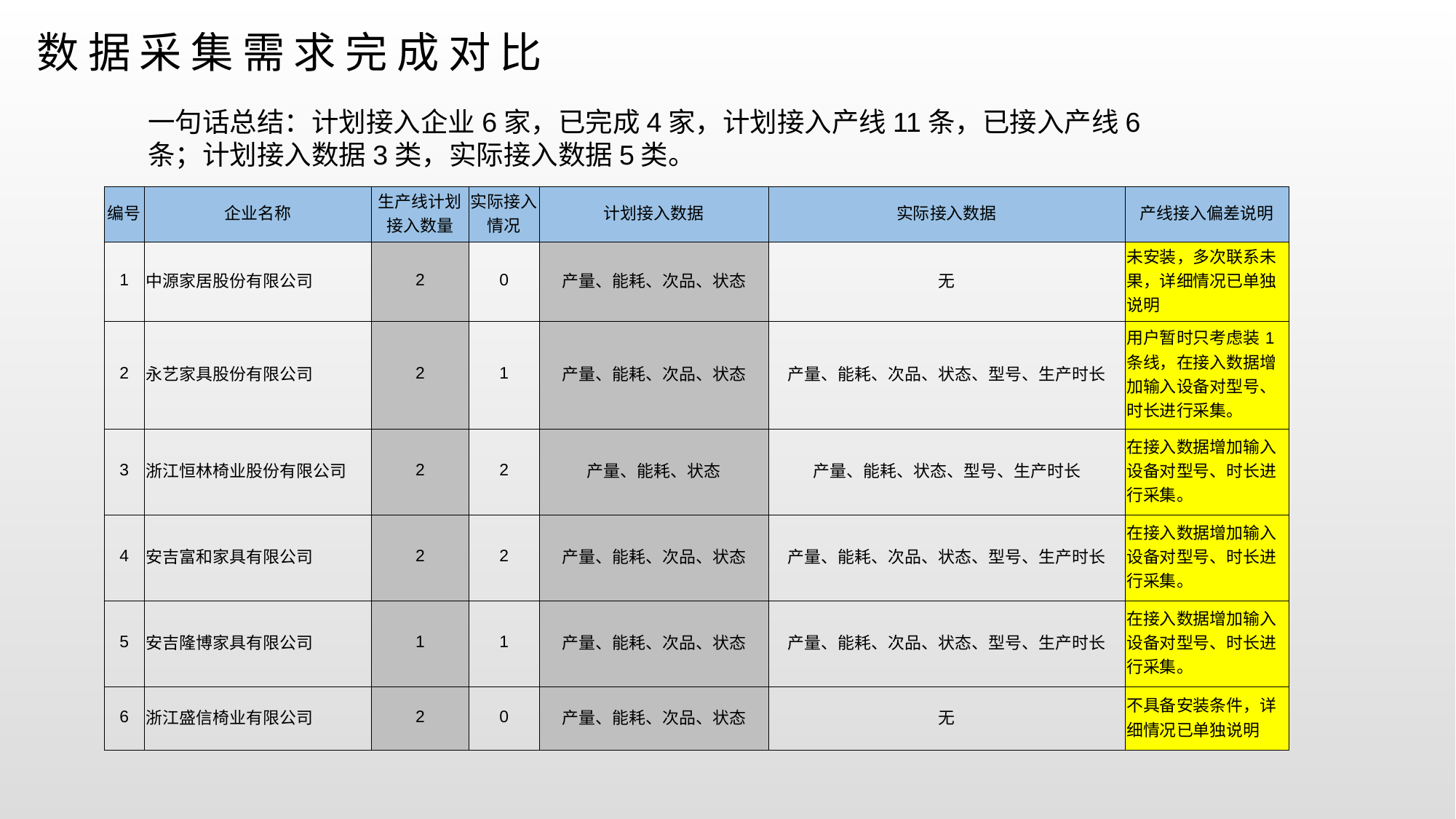

# 数据采集需求完成对比
一句话总结：计划接入企业6家，已完成4家，计划接入产线11条，已接入产线6条；计划接入数据3类，实际接入数据5类。
| 编号 | 企业名称 | 生产线计划接入数量 | 实际接入情况 | 计划接入数据 | 实际接入数据 | 产线接入偏差说明 |
| --- | --- | --- | --- | --- | --- | --- |
| 1 | 中源家居股份有限公司 | 2 | 0 | 产量、能耗、次品、状态 | 无 | 未安装，多次联系未果，详细情况已单独说明 |
| 2 | 永艺家具股份有限公司 | 2 | 1 | 产量、能耗、次品、状态 | 产量、能耗、次品、状态、型号、生产时长 | 用户暂时只考虑装1条线，在接入数据增加输入设备对型号、时长进行采集。 |
| 3 | 浙江恒林椅业股份有限公司 | 2 | 2 | 产量、能耗、状态 | 产量、能耗、状态、型号、生产时长 | 在接入数据增加输入设备对型号、时长进行采集。 |
| 4 | 安吉富和家具有限公司 | 2 | 2 | 产量、能耗、次品、状态 | 产量、能耗、次品、状态、型号、生产时长 | 在接入数据增加输入设备对型号、时长进行采集。 |
| 5 | 安吉隆博家具有限公司 | 1 | 1 | 产量、能耗、次品、状态 | 产量、能耗、次品、状态、型号、生产时长 | 在接入数据增加输入设备对型号、时长进行采集。 |
| 6 | 浙江盛信椅业有限公司 | 2 | 0 | 产量、能耗、次品、状态 | 无 | 不具备安装条件，详细情况已单独说明 |